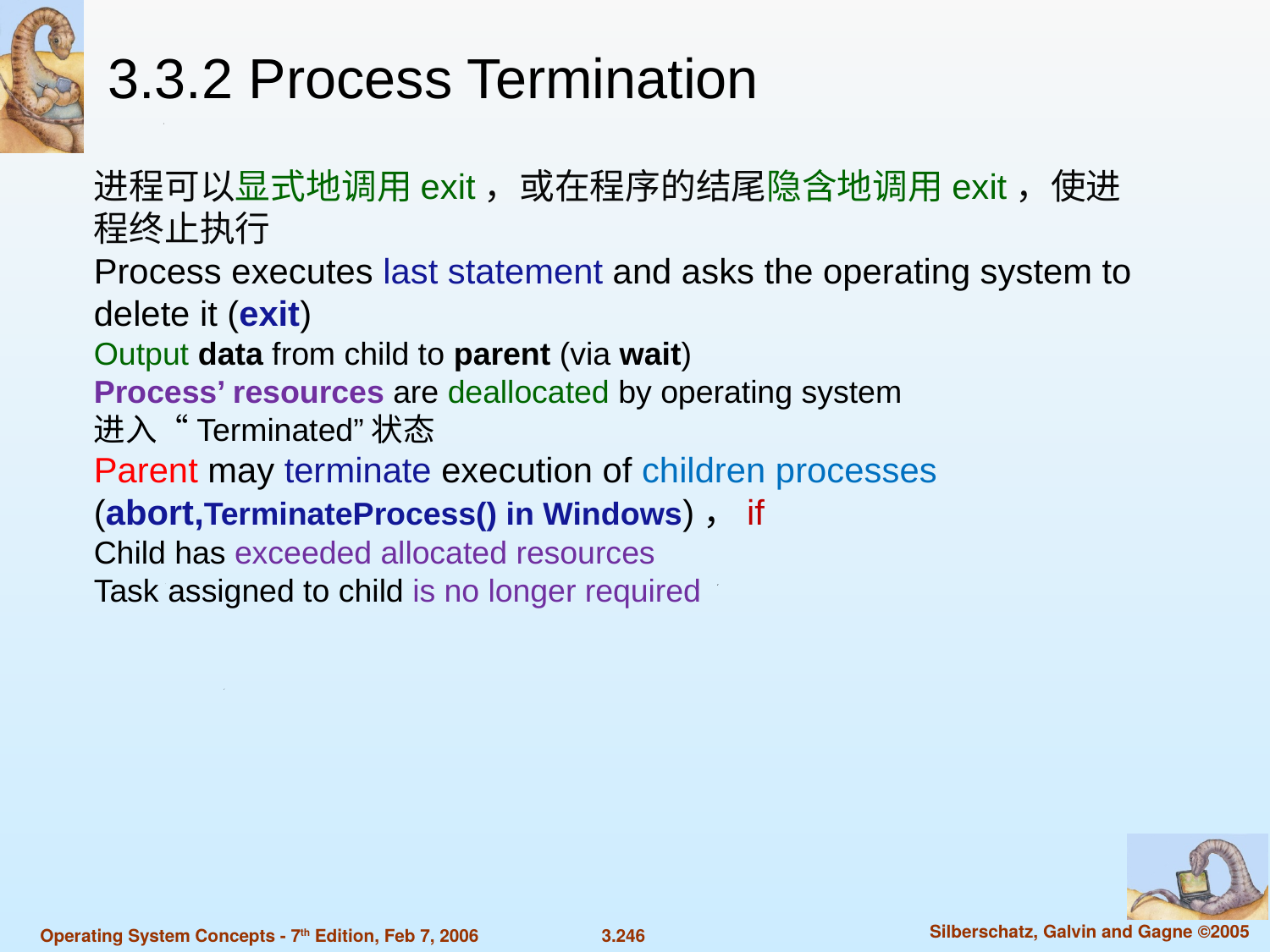

3.3.2 Process Termination
进程可以显式地调用exit，或在程序的结尾隐含地调用exit，使进程终止执行
Process executes last statement and asks the operating system to delete it (exit)
Output data from child to parent (via wait)
Process’ resources are deallocated by operating system
进入“Terminated”状态
Parent may terminate execution of children processes (abort,TerminateProcess() in Windows)，if
Child has exceeded allocated resources
Task assigned to child is no longer required